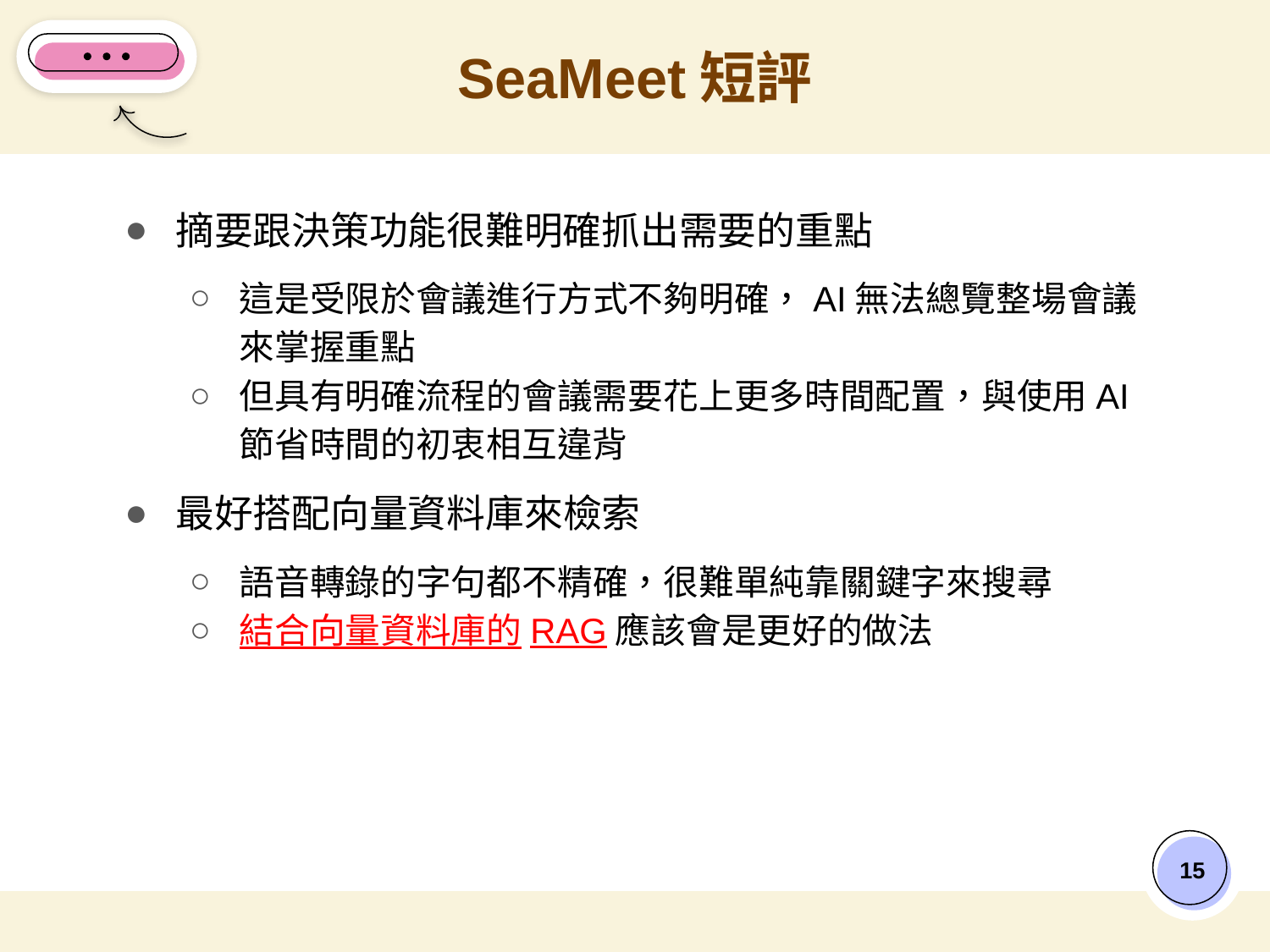

# SeaMeet短評
摘要跟決策功能很難明確抓出需要的重點
這是受限於會議進行方式不夠明確，AI無法總覽整場會議來掌握重點
但具有明確流程的會議需要花上更多時間配置，與使用AI節省時間的初衷相互違背
最好搭配向量資料庫來檢索
語音轉錄的字句都不精確，很難單純靠關鍵字來搜尋
結合向量資料庫的RAG應該會是更好的做法
15